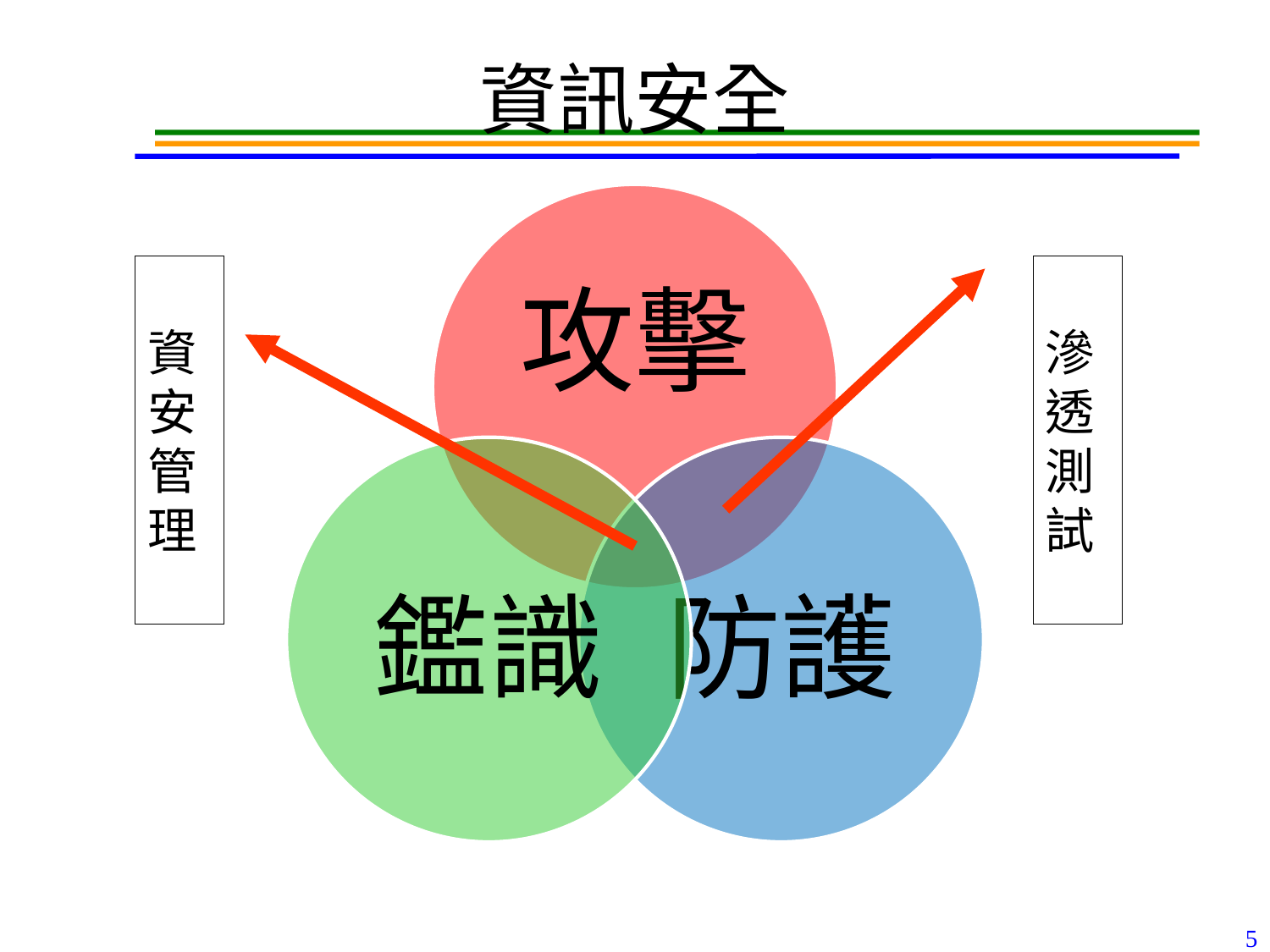

# 資訊安全
攻擊
防護
鑑識

資
安
管
理

滲透測試

5